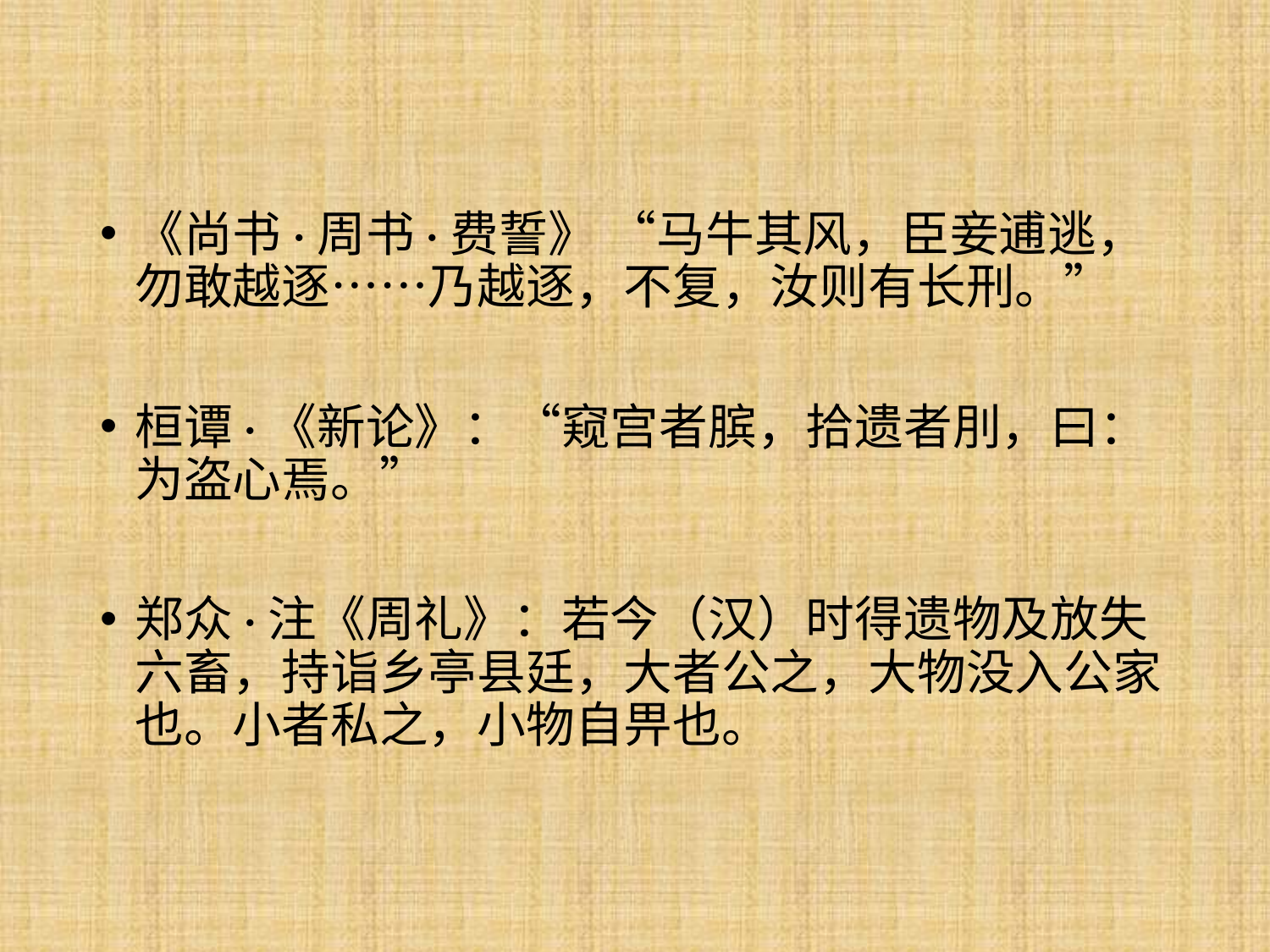

《尚书·周书·费誓》 “马牛其风，臣妾逋逃，勿敢越逐……乃越逐，不复，汝则有长刑。”

桓谭·《新论》：“窥宫者膑，拾遗者刖，曰：为盗心焉。”

郑众·注《周礼》：若今（汉）时得遗物及放失六畜，持诣乡亭县廷，大者公之，大物没入公家也。小者私之，小物自畀也。